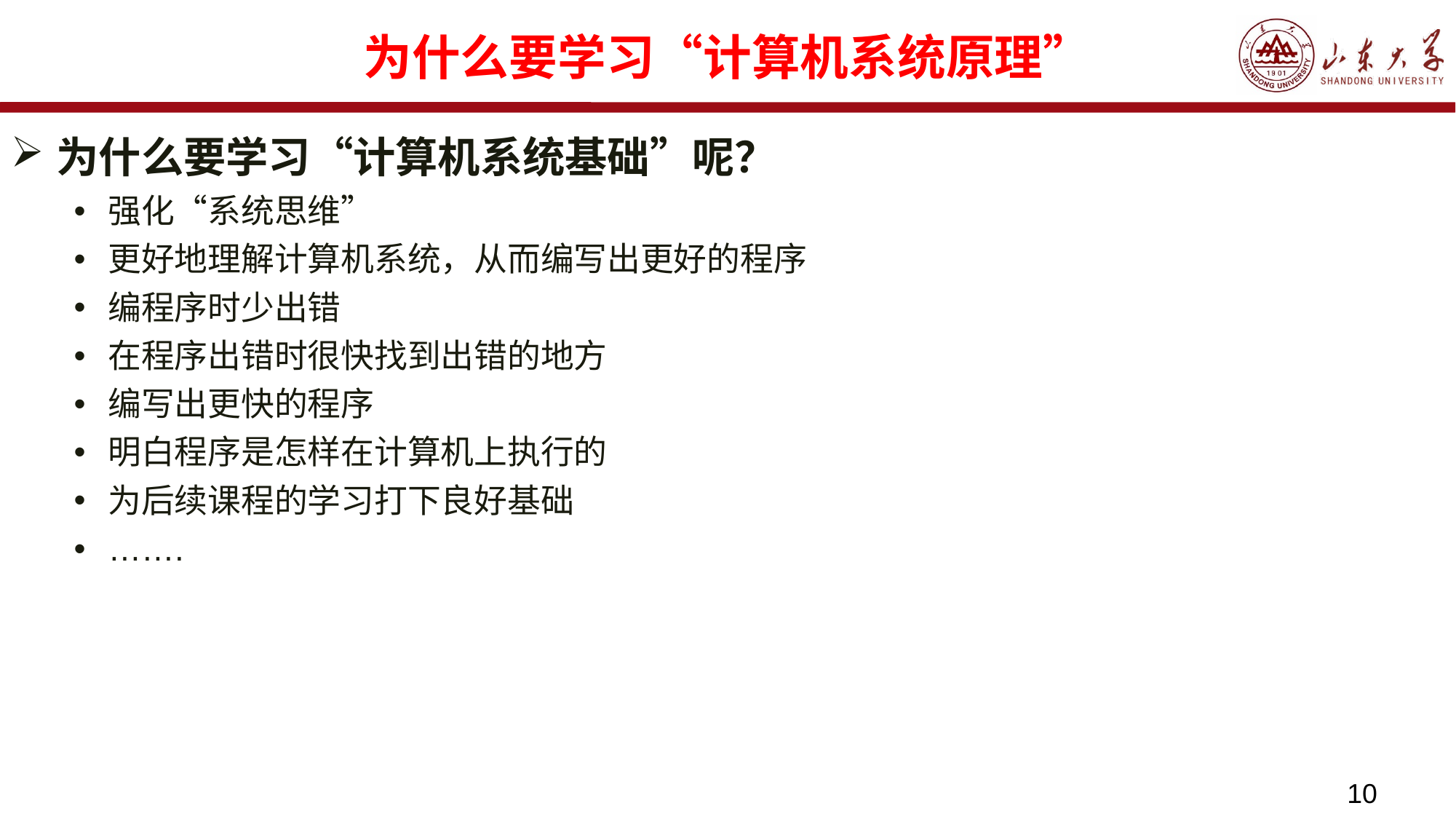

# 为什么要学习“计算机系统原理”
为什么要学习“计算机系统基础”呢？
强化“系统思维”
更好地理解计算机系统，从而编写出更好的程序
编程序时少出错
在程序出错时很快找到出错的地方
编写出更快的程序
明白程序是怎样在计算机上执行的
为后续课程的学习打下良好基础
…….
10